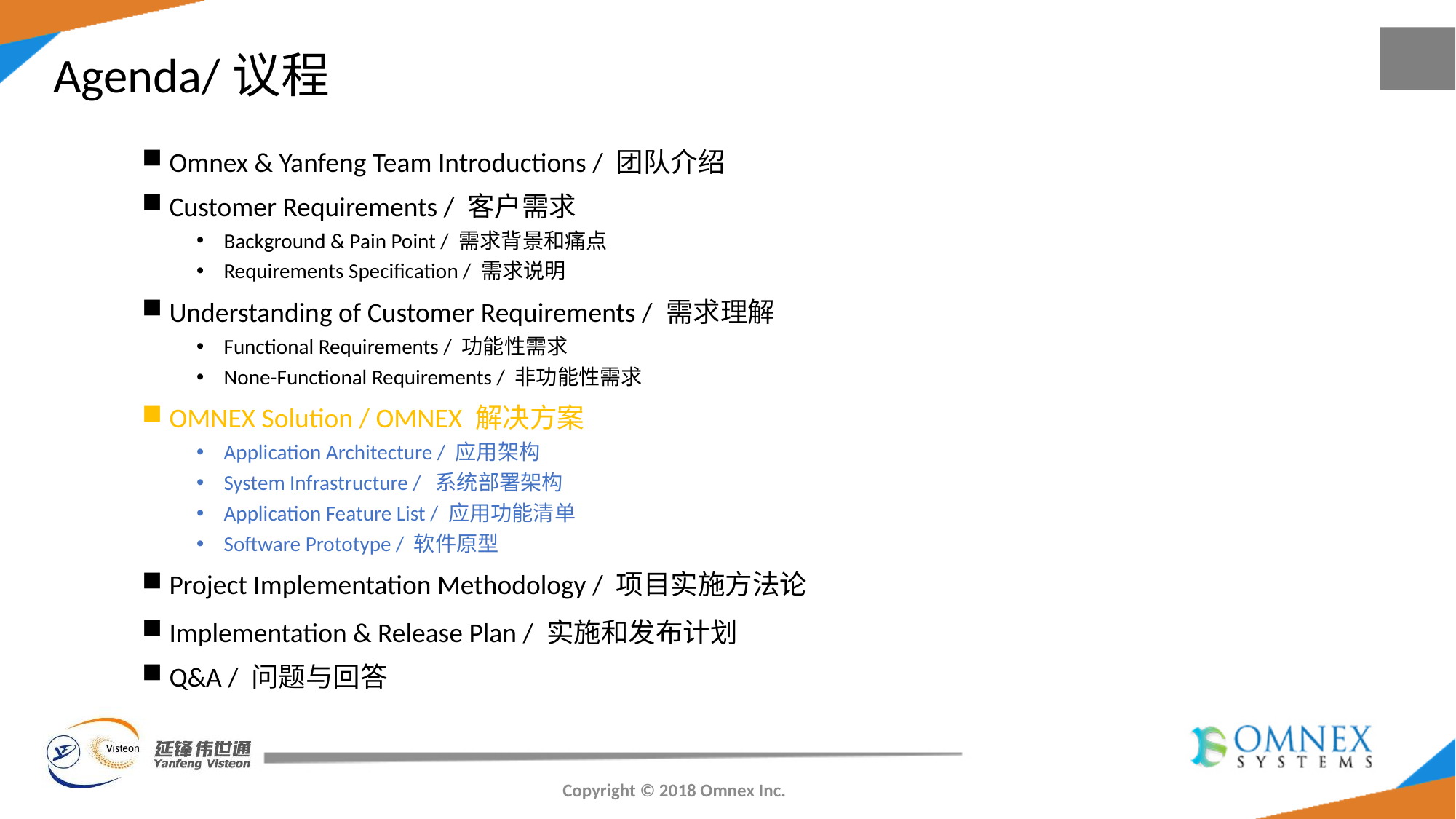

# Agenda/议程
Omnex & Yanfeng Team Introductions / 团队介绍
Customer Requirements / 客户需求
Background & Pain Point / 需求背景和痛点
Requirements Specification / 需求说明
Understanding of Customer Requirements / 需求理解
Functional Requirements / 功能性需求
None-Functional Requirements / 非功能性需求
OMNEX Solution / OMNEX 解决方案
Application Architecture / 应用架构
System Infrastructure /  系统部署架构
Application Feature List / 应用功能清单
Software Prototype / 软件原型
Project Implementation Methodology / 项目实施方法论
Implementation & Release Plan / 实施和发布计划
Q&A / 问题与回答

Copyright © 2018 Omnex Inc.